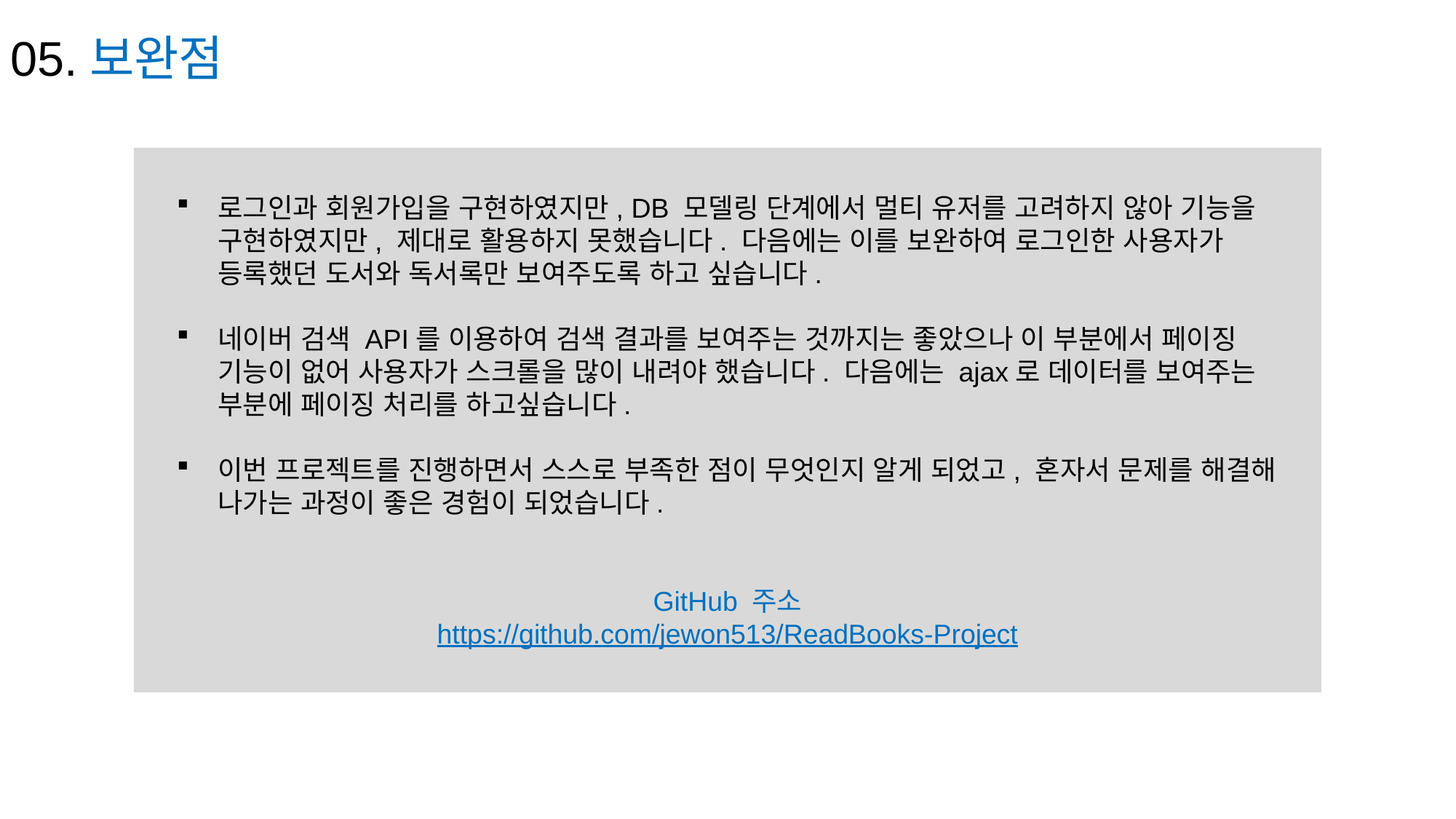

2020.02
05.보완점
로그인과 회원가입을 구현하였지만, DB 모델링 단계에서 멀티 유저를 고려하지 않아 기능을 구현하였지만, 제대로 활용하지 못했습니다. 다음에는 이를 보완하여 로그인한 사용자가 등록했던 도서와 독서록만 보여주도록 하고 싶습니다.

네이버 검색 API를 이용하여 검색 결과를 보여주는 것까지는 좋았으나 이 부분에서 페이징 기능이 없어 사용자가 스크롤을 많이 내려야 했습니다. 다음에는 ajax로 데이터를 보여주는 부분에 페이징 처리를 하고싶습니다.

이번 프로젝트를 진행하면서 스스로 부족한 점이 무엇인지 알게 되었고, 혼자서 문제를 해결해 나가는 과정이 좋은 경험이 되었습니다.

GitHub 주소
https://github.com/jewon513/ReadBooks-Project